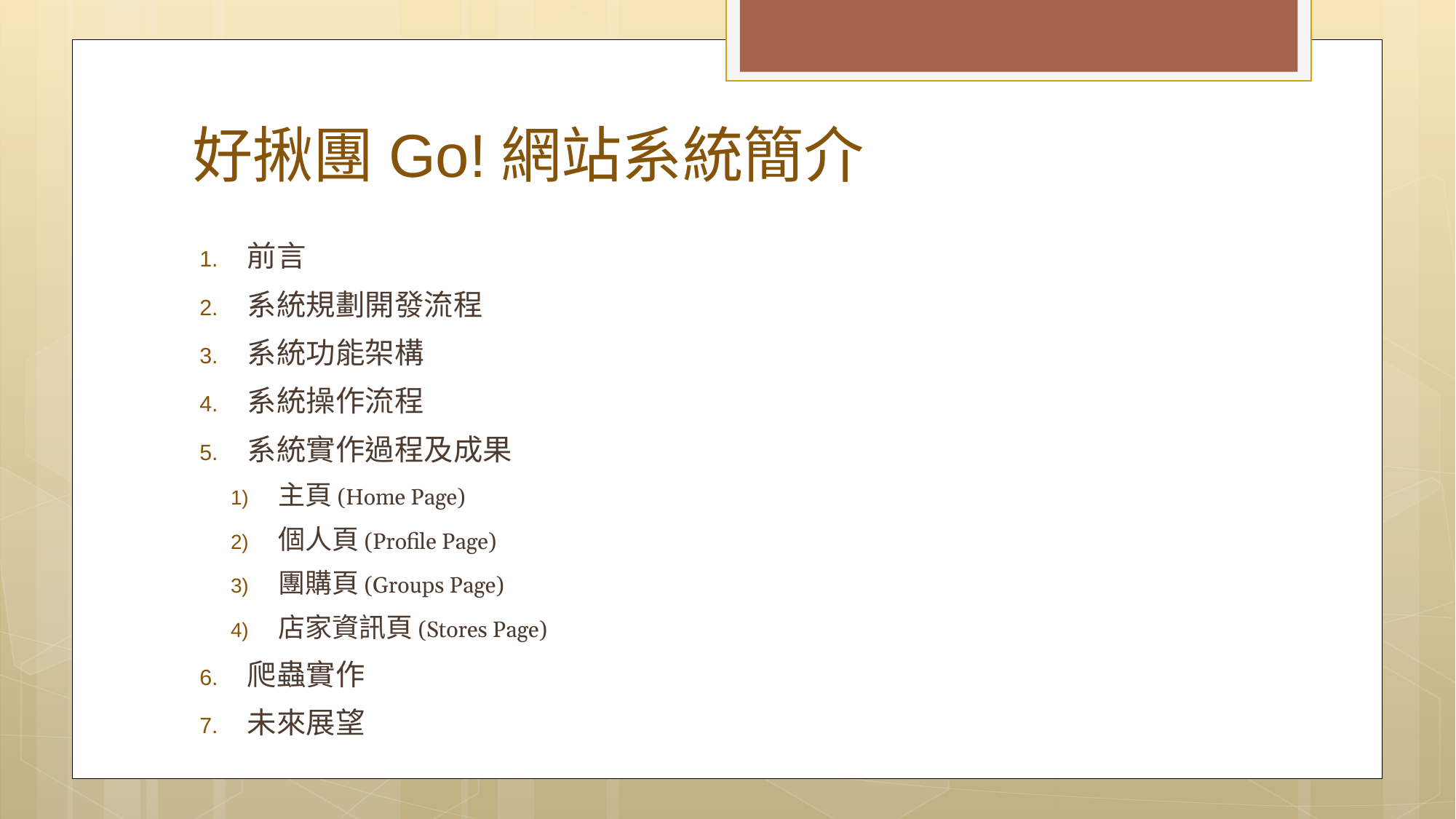

# 好揪團Go!網站系統簡介
前言
系統規劃開發流程
系統功能架構
系統操作流程
系統實作過程及成果
主頁(Home Page)
個人頁(Profile Page)
團購頁(Groups Page)
店家資訊頁(Stores Page)
爬蟲實作
未來展望